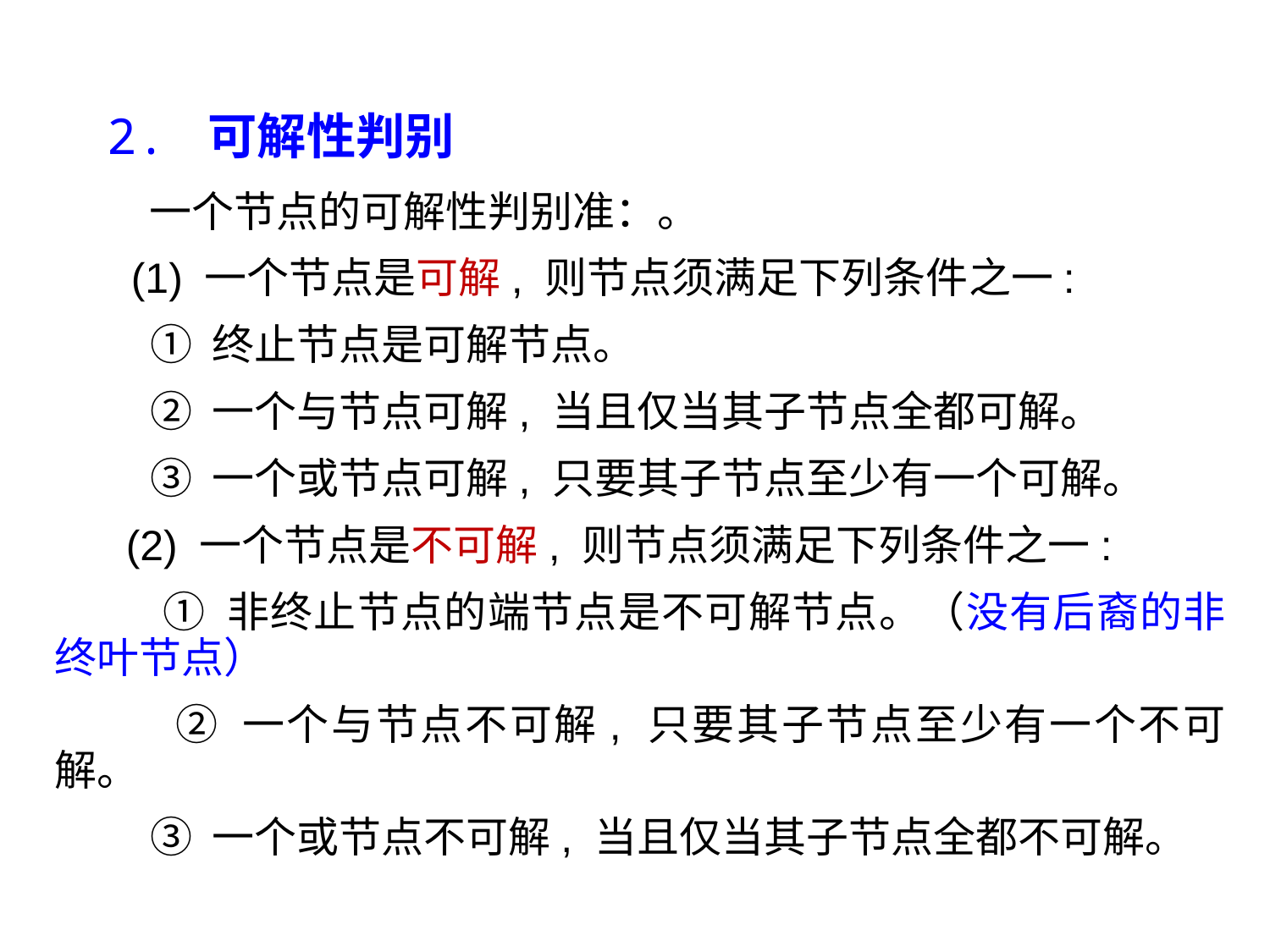

2. 可解性判别
　 　一个节点的可解性判别准：。
   (1) 一个节点是可解, 则节点须满足下列条件之一:
          ① 终止节点是可解节点。
          ② 一个与节点可解, 当且仅当其子节点全都可解。
          ③ 一个或节点可解, 只要其子节点至少有一个可解。
      (2) 一个节点是不可解, 则节点须满足下列条件之一:
          ① 非终止节点的端节点是不可解节点。（没有后裔的非终叶节点）
          ② 一个与节点不可解, 只要其子节点至少有一个不可解。
          ③ 一个或节点不可解, 当且仅当其子节点全都不可解。